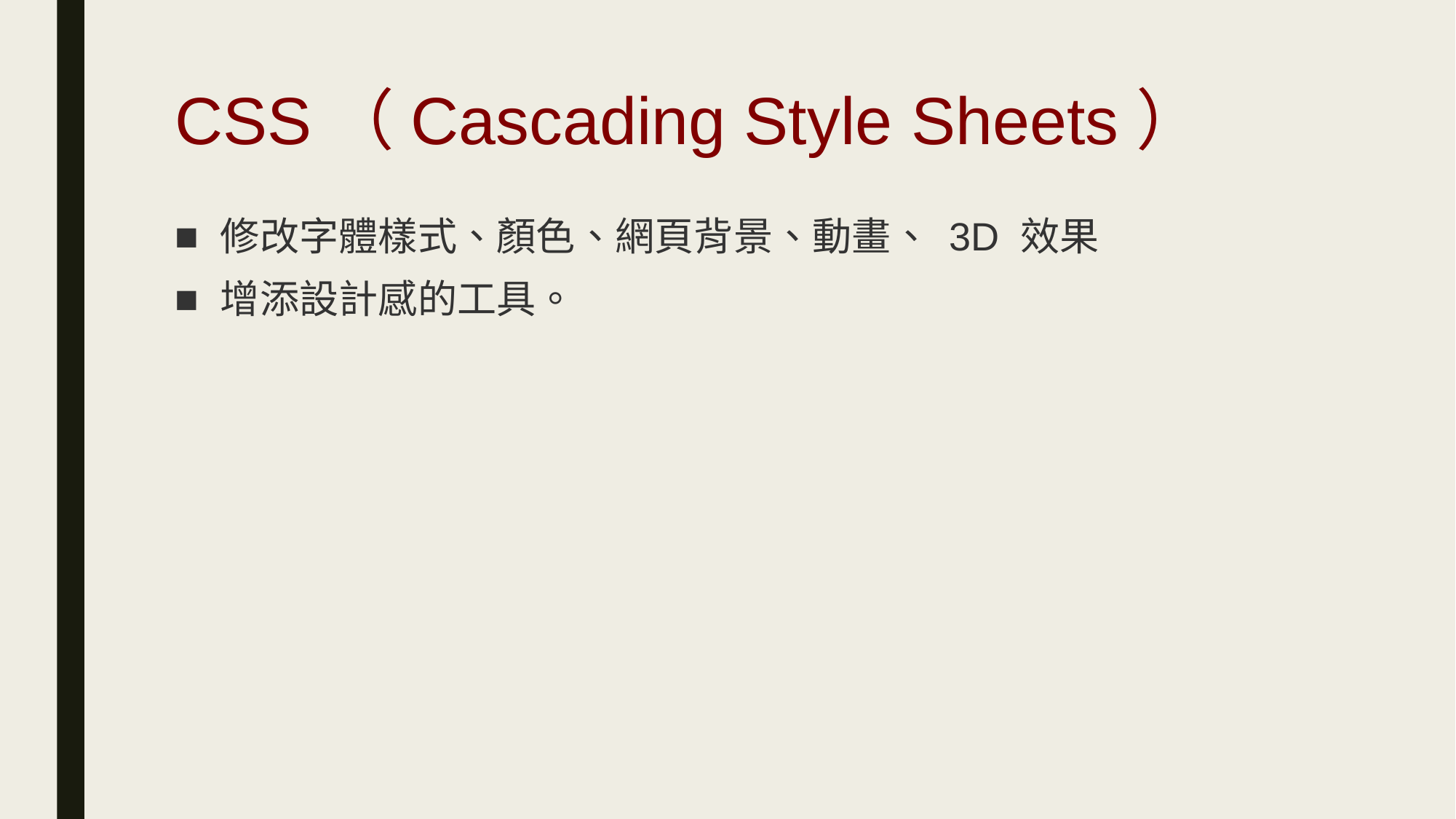

# CSS（Cascading Style Sheets）
修改字體樣式、顏色、網頁背景、動畫、 3D 效果
增添設計感的工具。